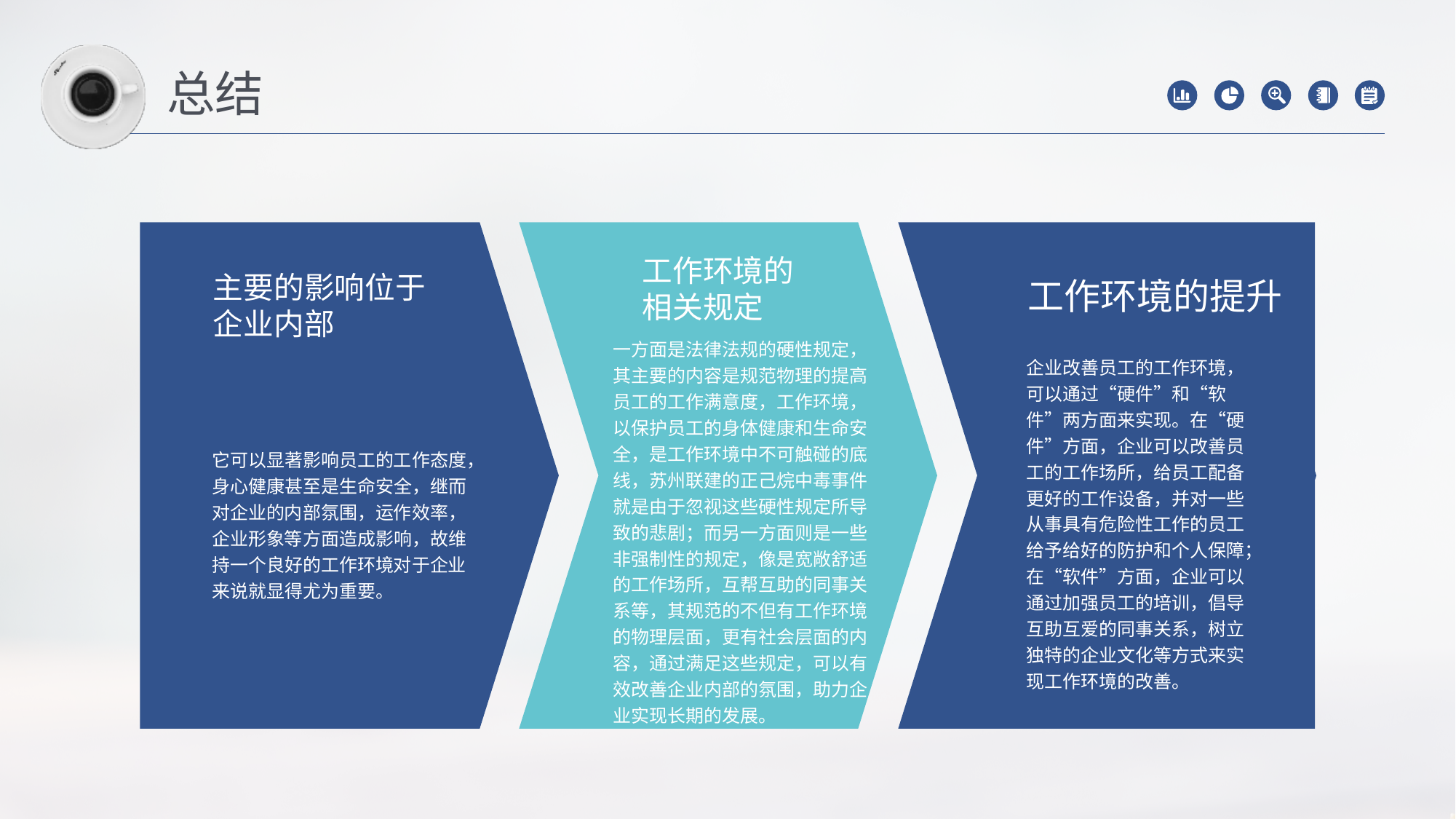

总结

主要的影响位于企业内部
它可以显著影响员工的工作态度，身心健康甚至是生命安全，继而对企业的内部氛围，运作效率，企业形象等方面造成影响，故维持一个良好的工作环境对于企业来说就显得尤为重要。

工作环境的相关规定
一方面是法律法规的硬性规定，其主要的内容是规范物理的提高员工的工作满意度，工作环境，以保护员工的身体健康和生命安全，是工作环境中不可触碰的底线，苏州联建的正己烷中毒事件就是由于忽视这些硬性规定所导致的悲剧；而另一方面则是一些非强制性的规定，像是宽敞舒适的工作场所，互帮互助的同事关系等，其规范的不但有工作环境的物理层面，更有社会层面的内容，通过满足这些规定，可以有效改善企业内部的氛围，助力企业实现长期的发展。

工作环境的提升
企业改善员工的工作环境，可以通过“硬件”和“软件”两方面来实现。在“硬件”方面，企业可以改善员工的工作场所，给员工配备更好的工作设备，并对一些从事具有危险性工作的员工给予给好的防护和个人保障；在“软件”方面，企业可以通过加强员工的培训，倡导互助互爱的同事关系，树立独特的企业文化等方式来实现工作环境的改善。